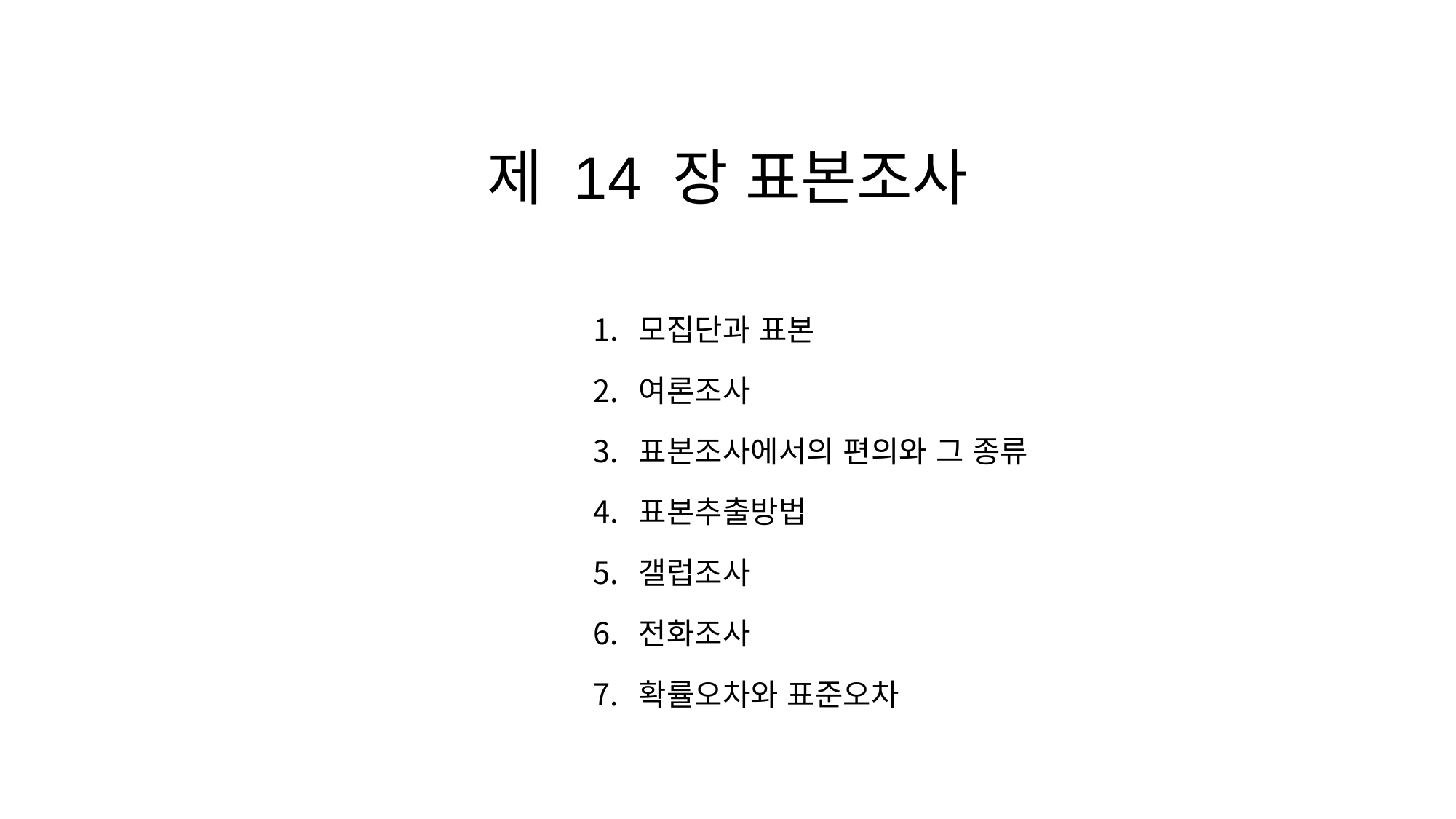

제 14 장 표본조사
모집단과 표본
여론조사
표본조사에서의 편의와 그 종류
표본추출방법
갤럽조사
전화조사
확률오차와 표준오차